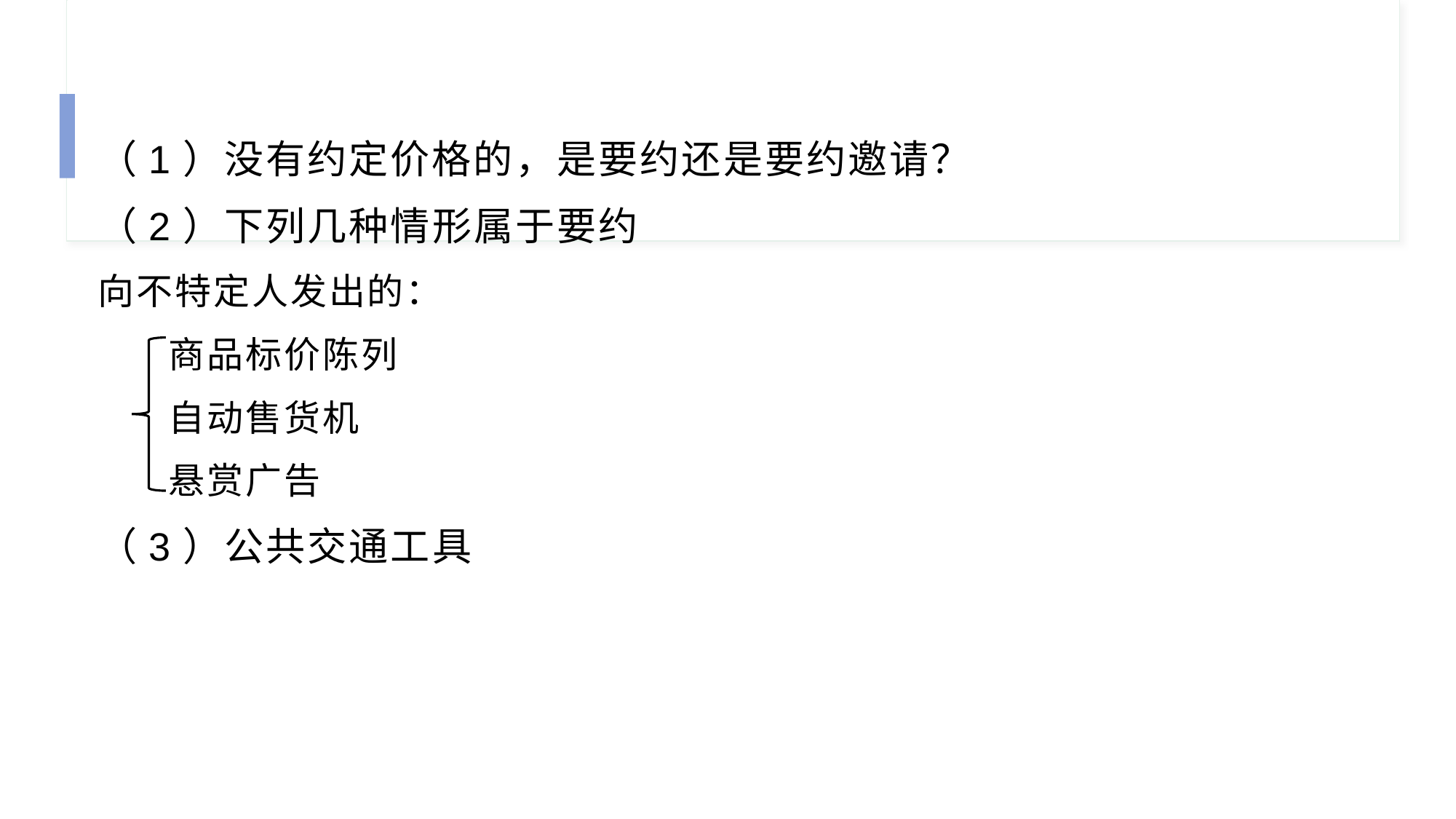

（1）没有约定价格的，是要约还是要约邀请？
（2）下列几种情形属于要约
向不特定人发出的：
      商品标价陈列
      自动售货机
      悬赏广告
（3）公共交通工具